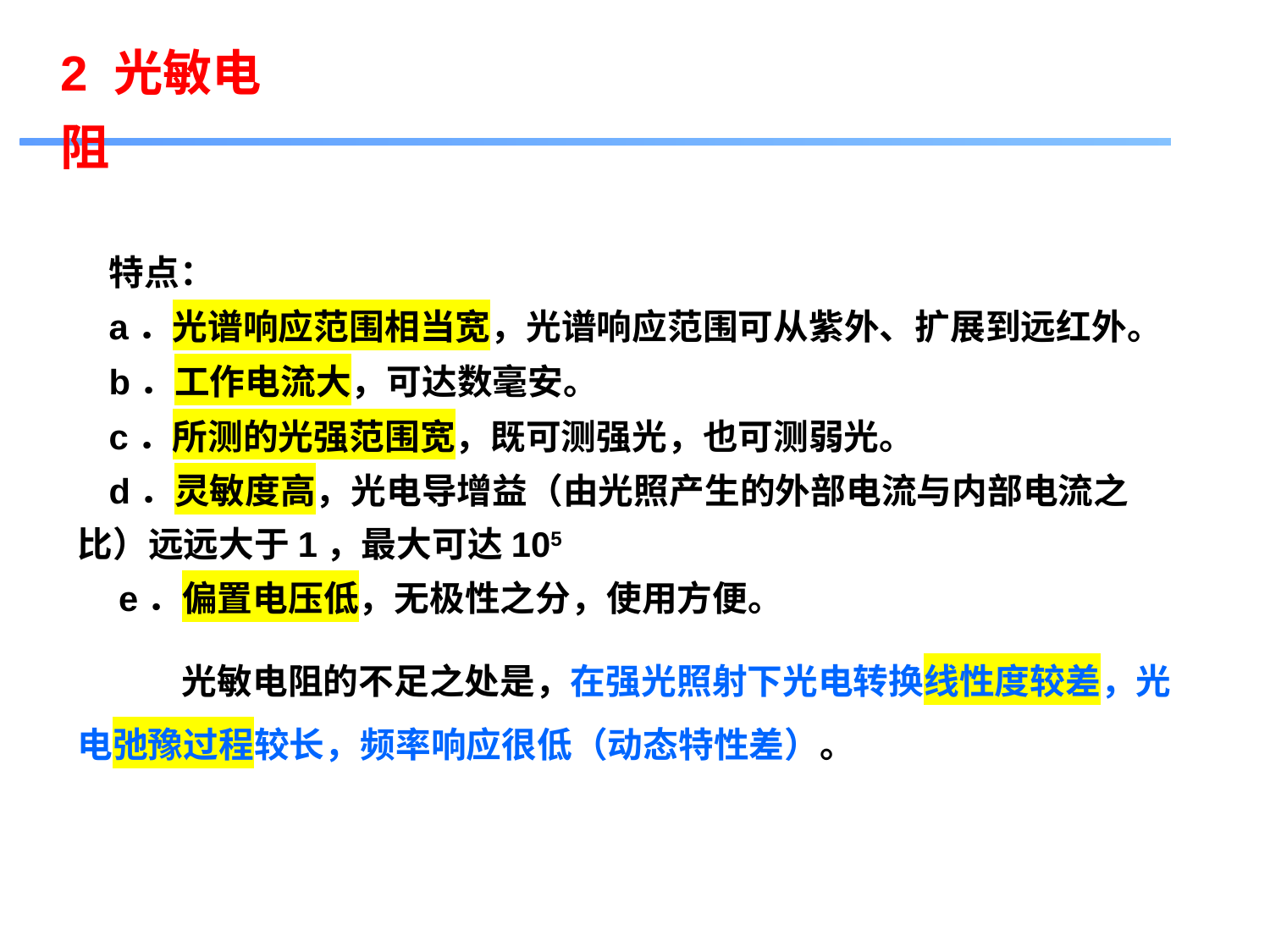

2 光敏电阻

特点：
a．光谱响应范围相当宽，光谱响应范围可从紫外、扩展到远红外。
b．工作电流大，可达数毫安。
c．所测的光强范围宽，既可测强光，也可测弱光。
d．灵敏度高，光电导增益（由光照产生的外部电流与内部电流之比）远远大于1，最大可达105
 e．偏置电压低，无极性之分，使用方便。
        光敏电阻的不足之处是，在强光照射下光电转换线性度较差，光电弛豫过程较长，频率响应很低（动态特性差）。